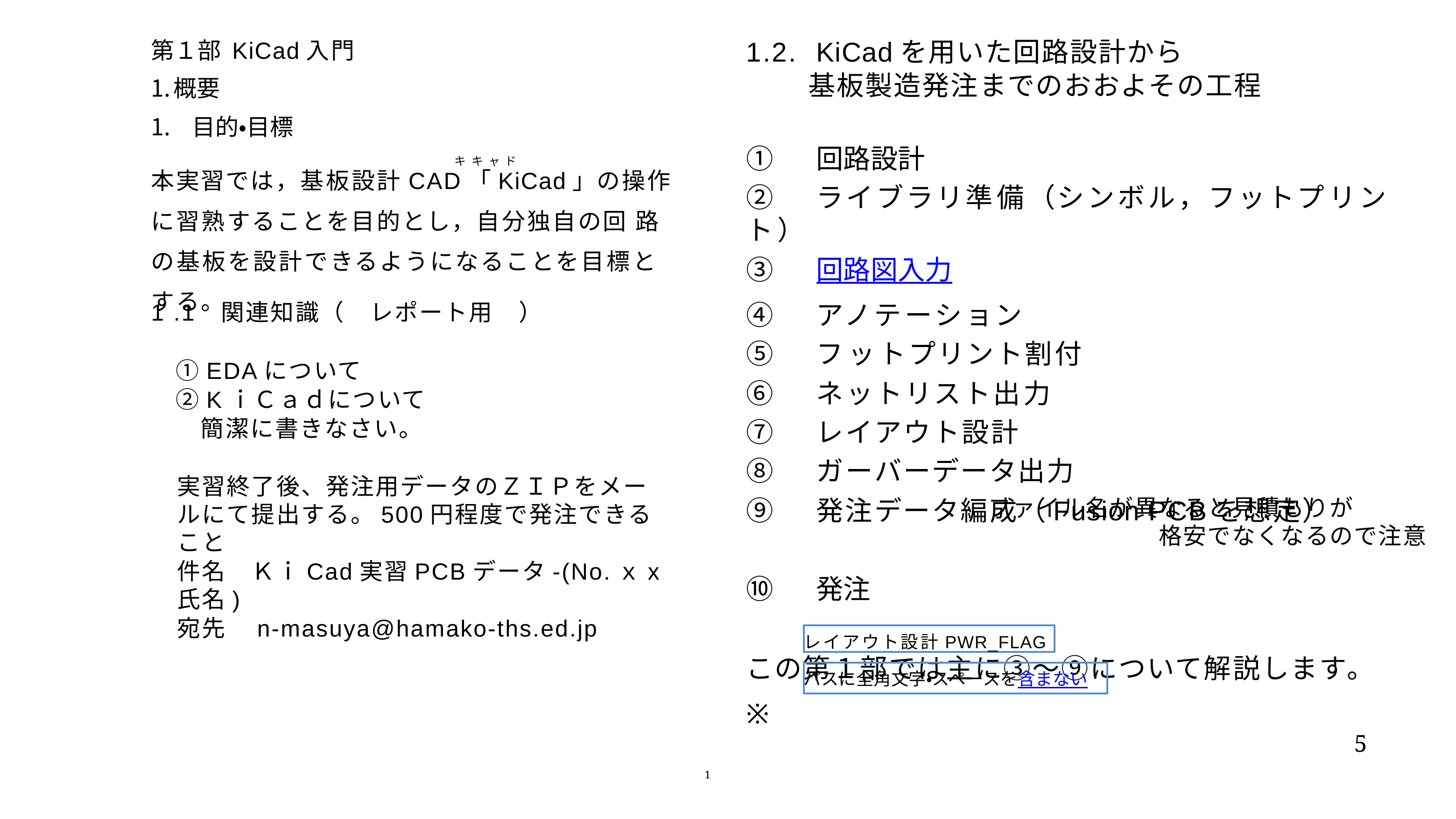

1.2.	KiCadを用いた回路設計から
        基板製造発注までのおおよその工程

①	回路設計
②	ライブラリ準備（シンボル，フットプリント）
③	回路図入力
④	アノテーション
⑤	フットプリント割付
⑥	ネットリスト出力
⑦	レイアウト設計
⑧	ガーバーデータ出力
⑨	発注データ編成（Fusion PCBを想定）

⑩	発注

この第１部では主に③～⑨について解説します。
※
第１部 KiCad入門
概要
目的・目標
本実習では，基板設計CAD「KiCad」の操作に習熟することを目的とし，自分独自の回 路の基板を設計できるようになることを目標とする。
キ キ ャ ド
1 .1	関連知識（　レポート用　）

　①EDAについて
　②KｉＣａｄについて
　　簡潔に書きなさい。

実習終了後、発注用データのＺＩＰをメールにて提出する。500円程度で発注できること
件名　ＫｉCad実習PCBデータ-(No.ｘx氏名)
宛先　n-masuya@hamako-ths.ed.jp
ファイル名が異なると見積もりが
　　　　　　　格安でなくなるので注意
レイアウト設計PWR_FLAG
パスに全角文字・スペースを含まない
5
1